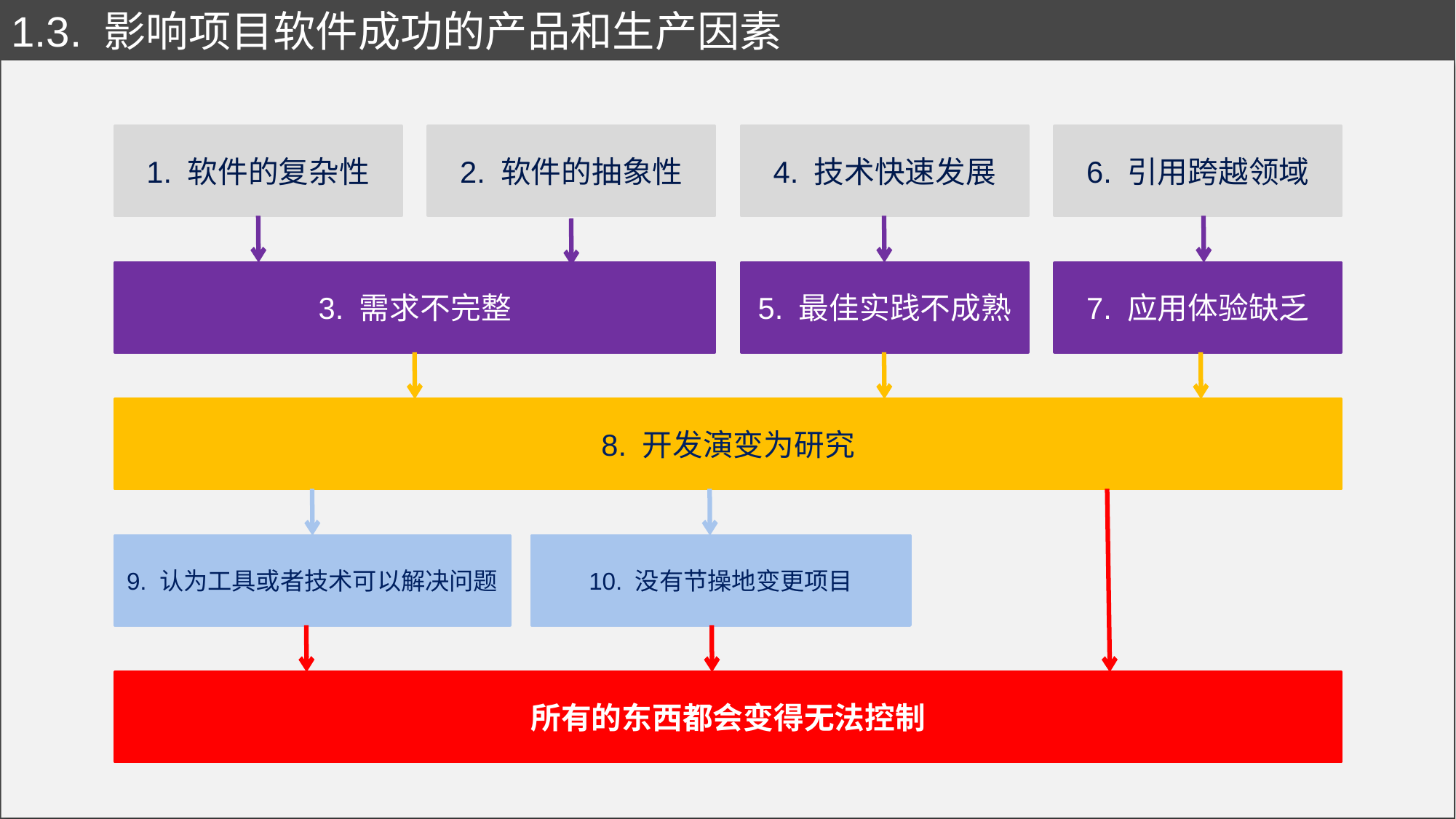

# 1.3. 影响项目软件成功的产品和生产因素
1. 软件的复杂性
2. 软件的抽象性
4. 技术快速发展
6. 引用跨越领域
3. 需求不完整
5. 最佳实践不成熟
7. 应用体验缺乏
8. 开发演变为研究
9. 认为工具或者技术可以解决问题
10. 没有节操地变更项目
所有的东西都会变得无法控制